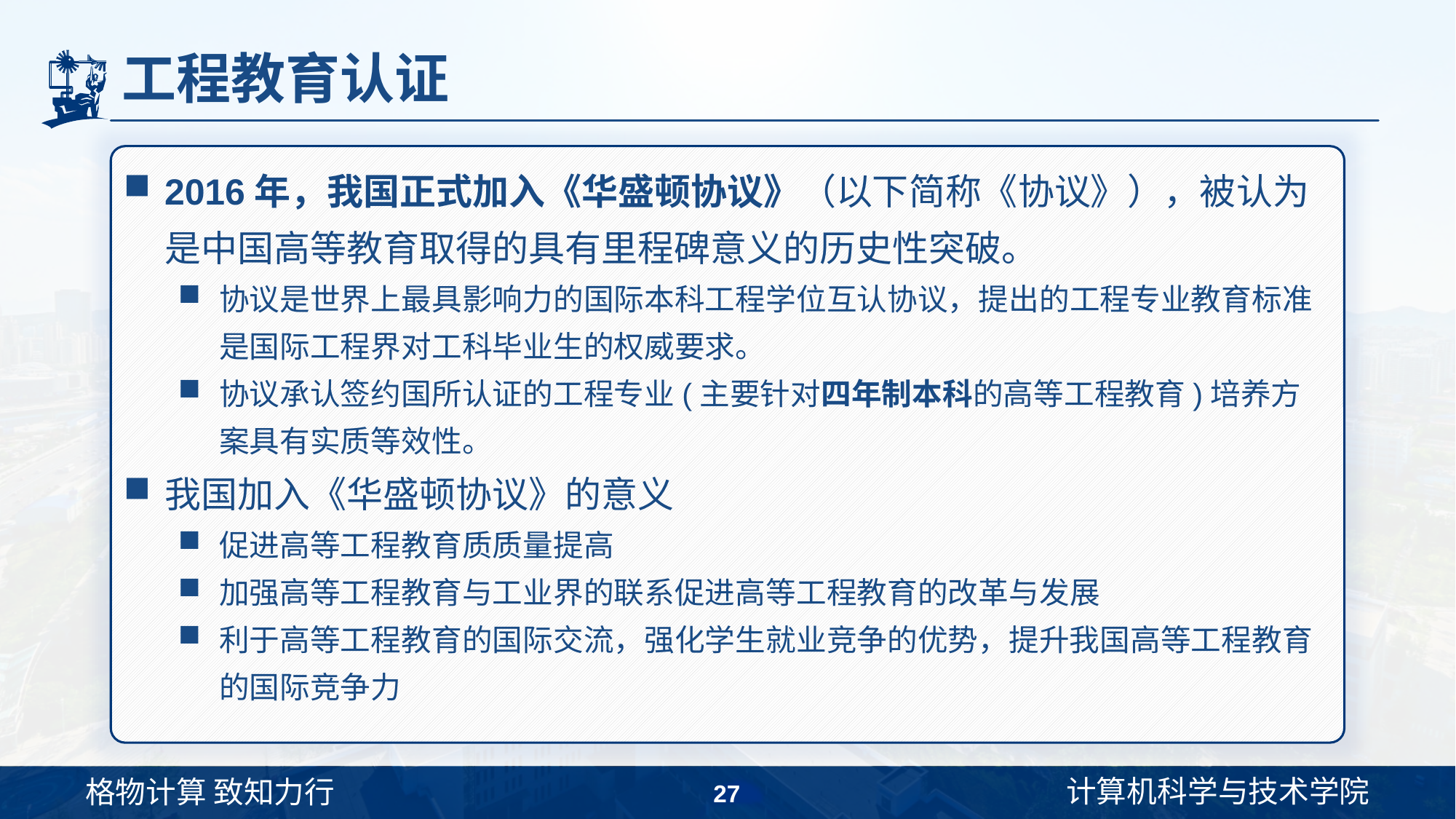

# 工程教育认证
2016年，我国正式加入《华盛顿协议》（以下简称《协议》），被认为是中国高等教育取得的具有里程碑意义的历史性突破。
协议是世界上最具影响力的国际本科工程学位互认协议，提出的工程专业教育标准是国际工程界对工科毕业生的权威要求。
协议承认签约国所认证的工程专业(主要针对四年制本科的高等工程教育)培养方案具有实质等效性。
我国加入《华盛顿协议》的意义
促进高等工程教育质质量提高
加强高等工程教育与工业界的联系促进高等工程教育的改革与发展
利于高等工程教育的国际交流，强化学生就业竞争的优势，提升我国高等工程教育的国际竞争力
27